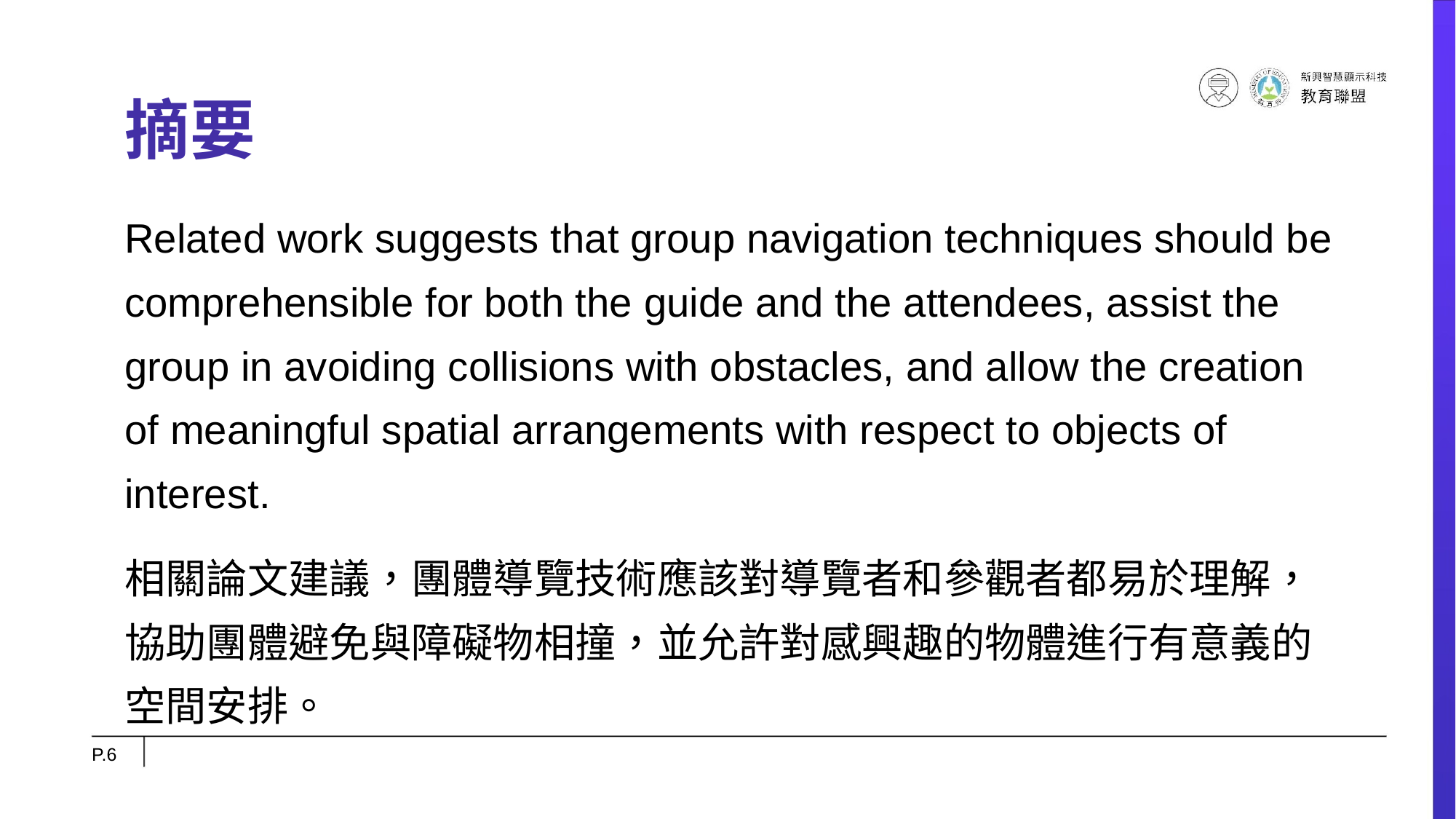

# 摘要
Related work suggests that group navigation techniques should be comprehensible for both the guide and the attendees, assist the group in avoiding collisions with obstacles, and allow the creation of meaningful spatial arrangements with respect to objects of interest.
相關論文建議，團體導覽技術應該對導覽者和參觀者都易於理解，協助團體避免與障礙物相撞，並允許對感興趣的物體進行有意義的空間安排。
P.6